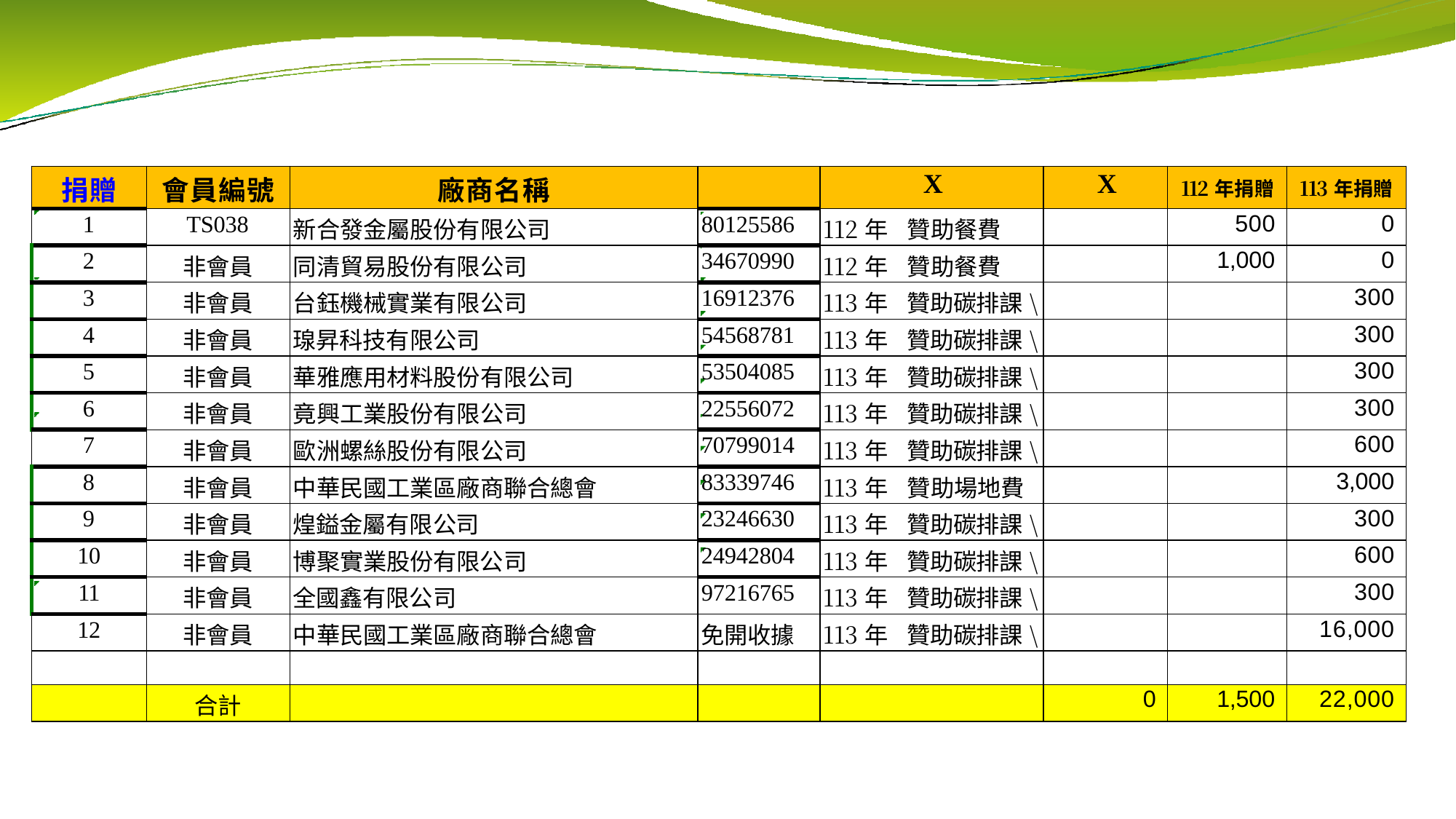

| 捐贈 | 會員編號 | 廠商名稱 |  | X | X | 112年捐贈 | 113年捐贈 |
| --- | --- | --- | --- | --- | --- | --- | --- |
| 1 | TS038 | 新合發金屬股份有限公司 | 80125586 | 112年 贊助餐費 |  | 500 | 0 |
| 2 | 非會員 | 同清貿易股份有限公司 | 34670990 | 112年 贊助餐費 |  | 1,000 | 0 |
| 3 | 非會員 | 台鈺機械實業有限公司 | 16912376 | 113年 贊助碳排課\ |  |  | 300 |
| 4 | 非會員 | 瑔昇科技有限公司 | 54568781 | 113年 贊助碳排課\ |  |  | 300 |
| 5 | 非會員 | 華雅應用材料股份有限公司 | 53504085 | 113年 贊助碳排課\ |  |  | 300 |
| 6 | 非會員 | 竟興工業股份有限公司 | 22556072 | 113年 贊助碳排課\ |  |  | 300 |
| 7 | 非會員 | 歐洲螺絲股份有限公司 | 70799014 | 113年 贊助碳排課\ |  |  | 600 |
| 8 | 非會員 | 中華民國工業區廠商聯合總會 | 83339746 | 113年 贊助場地費 |  |  | 3,000 |
| 9 | 非會員 | 煌鎰金屬有限公司 | 23246630 | 113年 贊助碳排課\ |  |  | 300 |
| 10 | 非會員 | 博聚實業股份有限公司 | 24942804 | 113年 贊助碳排課\ |  |  | 600 |
| 11 | 非會員 | 全國鑫有限公司 | 97216765 | 113年 贊助碳排課\ |  |  | 300 |
| 12 | 非會員 | 中華民國工業區廠商聯合總會 | 免開收據 | 113年 贊助碳排課\ |  |  | 16,000 |
|  |  |  |  |  |  |  |  |
|  | 合計 |  |  |  | 0 | 1,500 | 22,000 |